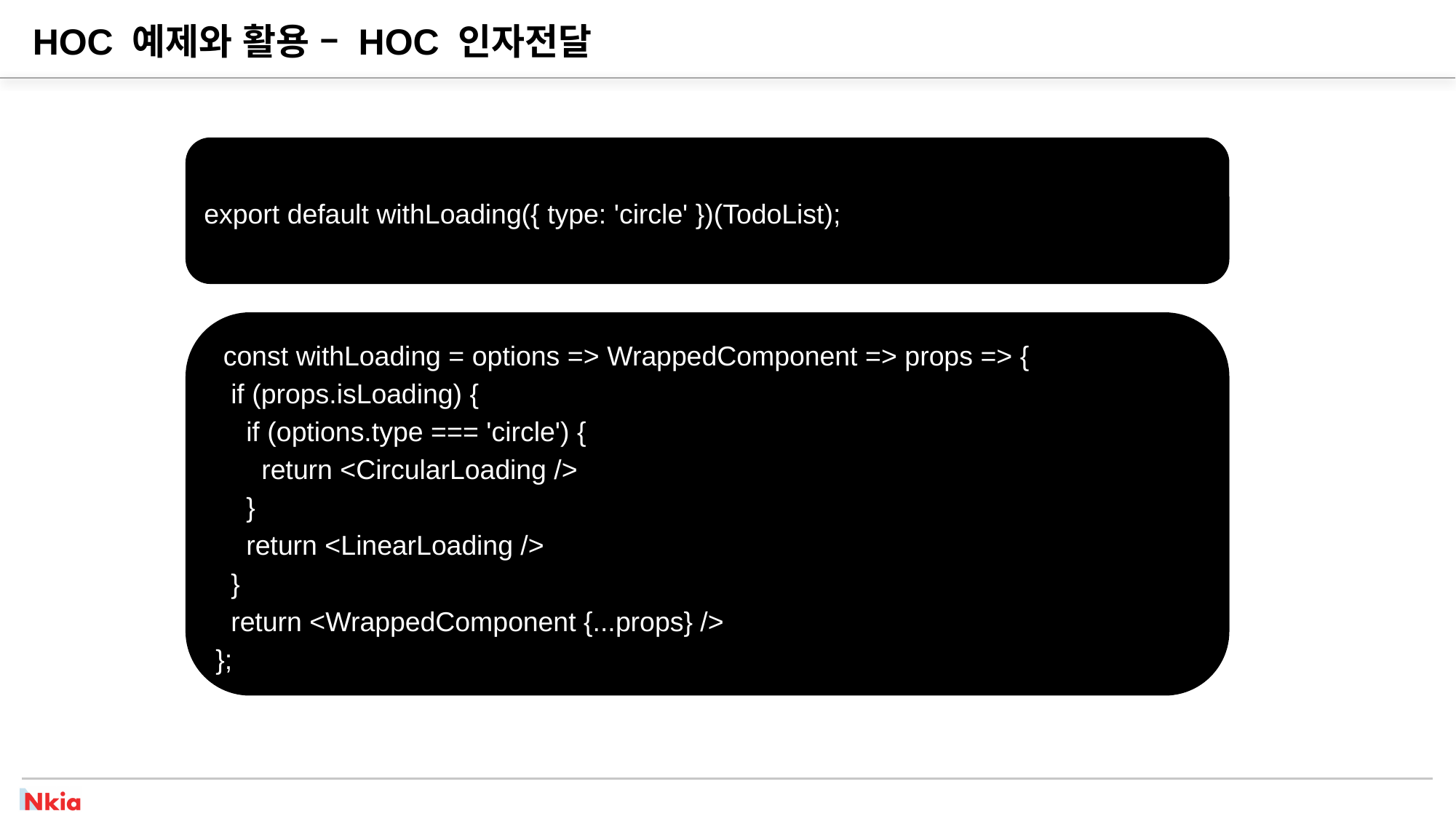

# HOC 예제와 활용 – HOC 인자전달
export default withLoading({ type: 'circle' })(TodoList);
 const withLoading = options => WrappedComponent => props => {
  if (props.isLoading) {
    if (options.type === 'circle') {
      return <CircularLoading />
    }
    return <LinearLoading />
  }
  return <WrappedComponent {...props} />
};